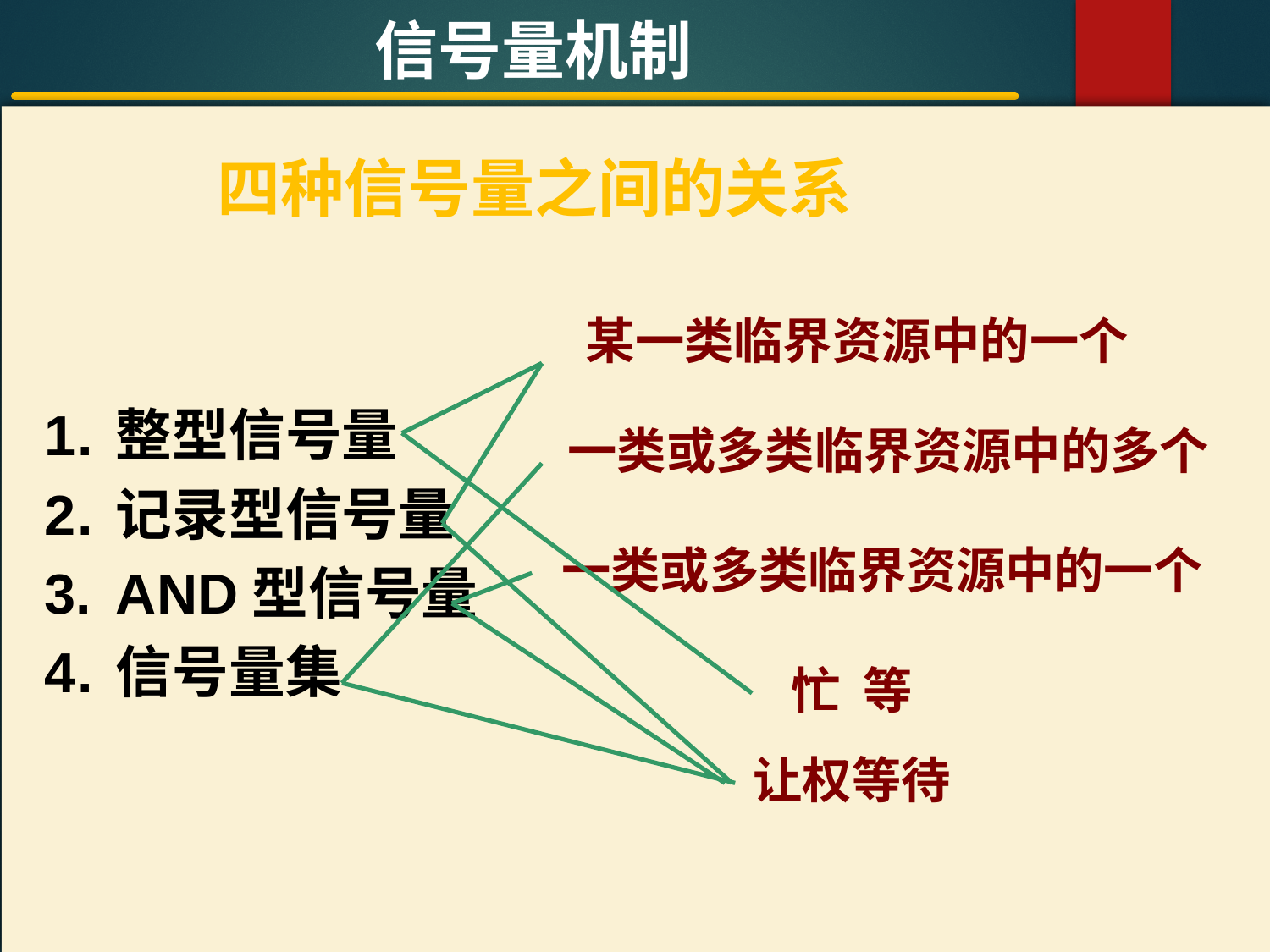

信号量机制
#
四种信号量之间的关系
某一类临界资源中的一个

整型信号量
记录型信号量
AND型信号量
信号量集
一类或多类临界资源中的多个

一类或多类临界资源中的一个

忙  等

让权等待